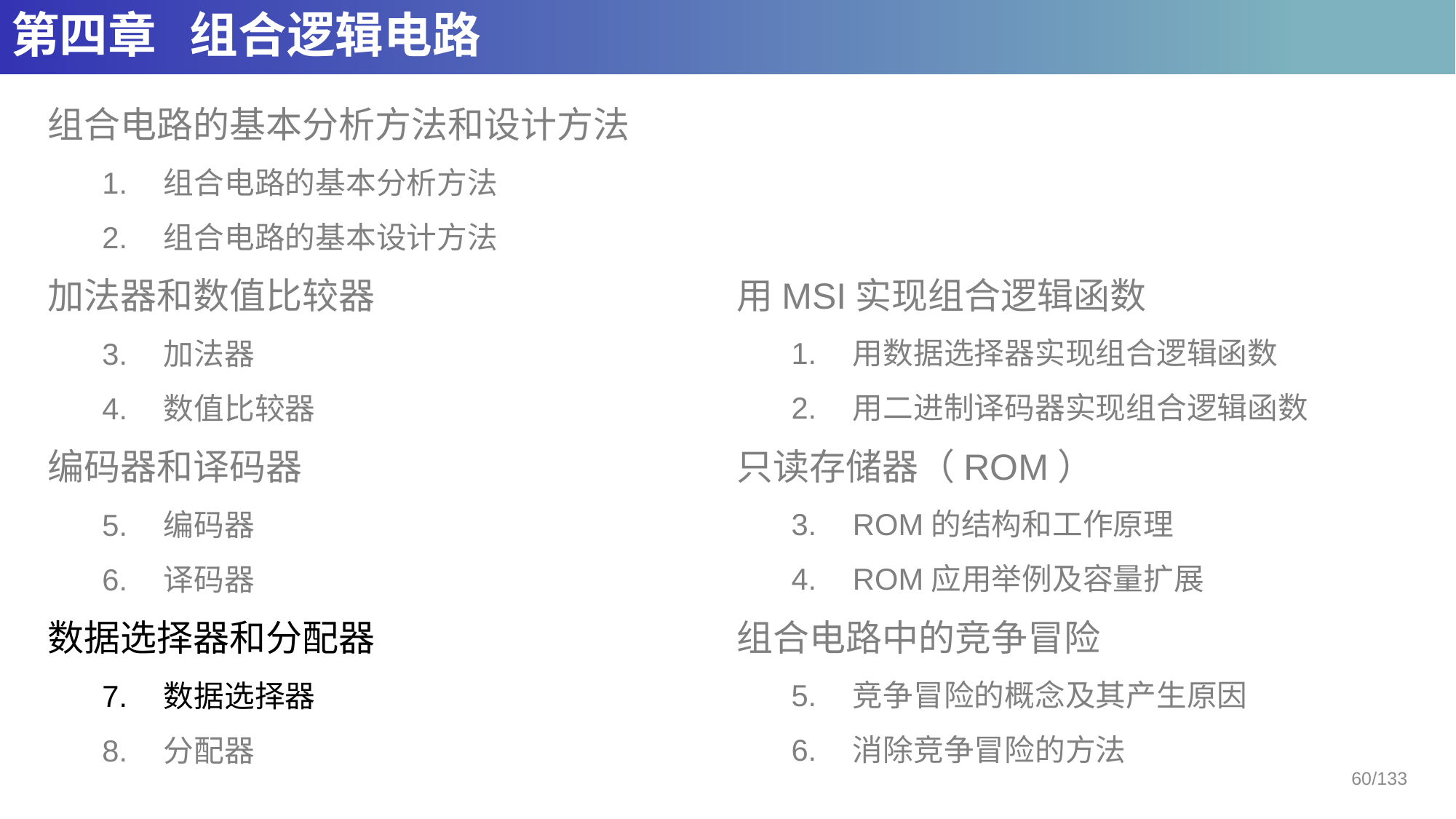

# 第四章   组合逻辑电路
组合电路的基本分析方法和设计方法
组合电路的基本分析方法
组合电路的基本设计方法
加法器和数值比较器
加法器
数值比较器
编码器和译码器
编码器
译码器
数据选择器和分配器
数据选择器
分配器
用MSI实现组合逻辑函数
用数据选择器实现组合逻辑函数
用二进制译码器实现组合逻辑函数
只读存储器（ROM）
ROM的结构和工作原理
ROM应用举例及容量扩展
组合电路中的竞争冒险
竞争冒险的概念及其产生原因
消除竞争冒险的方法
60/133